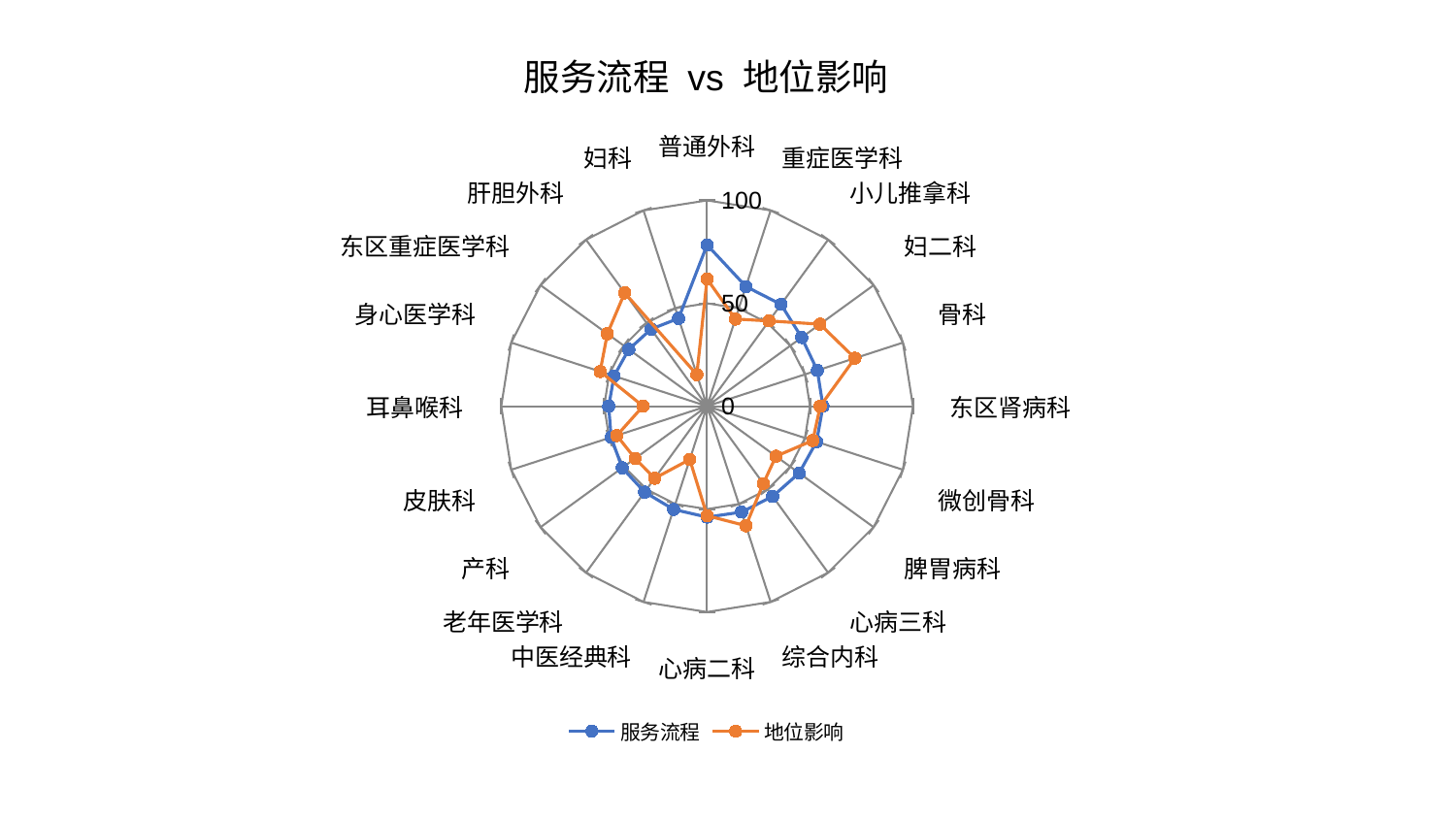

### Chart: 服务流程 vs 地位影响

| Category | 服务流程 | 地位影响 |
|---|---|---|
| 普通外科 | 78.39145071439467 | 61.81741805034622 |
| 重症医学科 | 61.14123518853105 | 44.5332657550481 |
| 小儿推拿科 | 61.123687123795385 | 51.21019804750656 |
| 妇二科 | 56.79928856687887 | 67.78816974349594 |
| 骨科 | 56.30894346167187 | 75.50021880745649 |
| 东区肾病科 | 56.29593280940472 | 54.95569726532165 |
| 微创骨科 | 55.926260687669455 | 53.998887754978746 |
| 脾胃病科 | 55.29266115111769 | 41.374102872424565 |
| 心病三科 | 54.204801119382125 | 46.47227466076751 |
| 综合内科 | 54.12017139755789 | 61.08234113113313 |
| 心病二科 | 53.906501473462534 | 53.20585894271958 |
| 中医经典科 | 52.721572352263436 | 27.238824456797982 |
| 老年医学科 | 51.6235085853677 | 43.29908311901281 |
| 产科 | 50.971111593137834 | 43.2317057996317 |
| 皮肤科 | 49.009932364080605 | 46.126595622452726 |
| 耳鼻喉科 | 47.79297608612322 | 31.100209860417042 |
| 身心医学科 | 47.53637022351755 | 54.614680986496715 |
| 东区重症医学科 | 47.00031119387123 | 59.90088437489007 |
| 肝胆外科 | 46.295136921343186 | 68.07022455337196 |
| 妇科 | 44.85552380514751 | 16.156031003697226 |
50